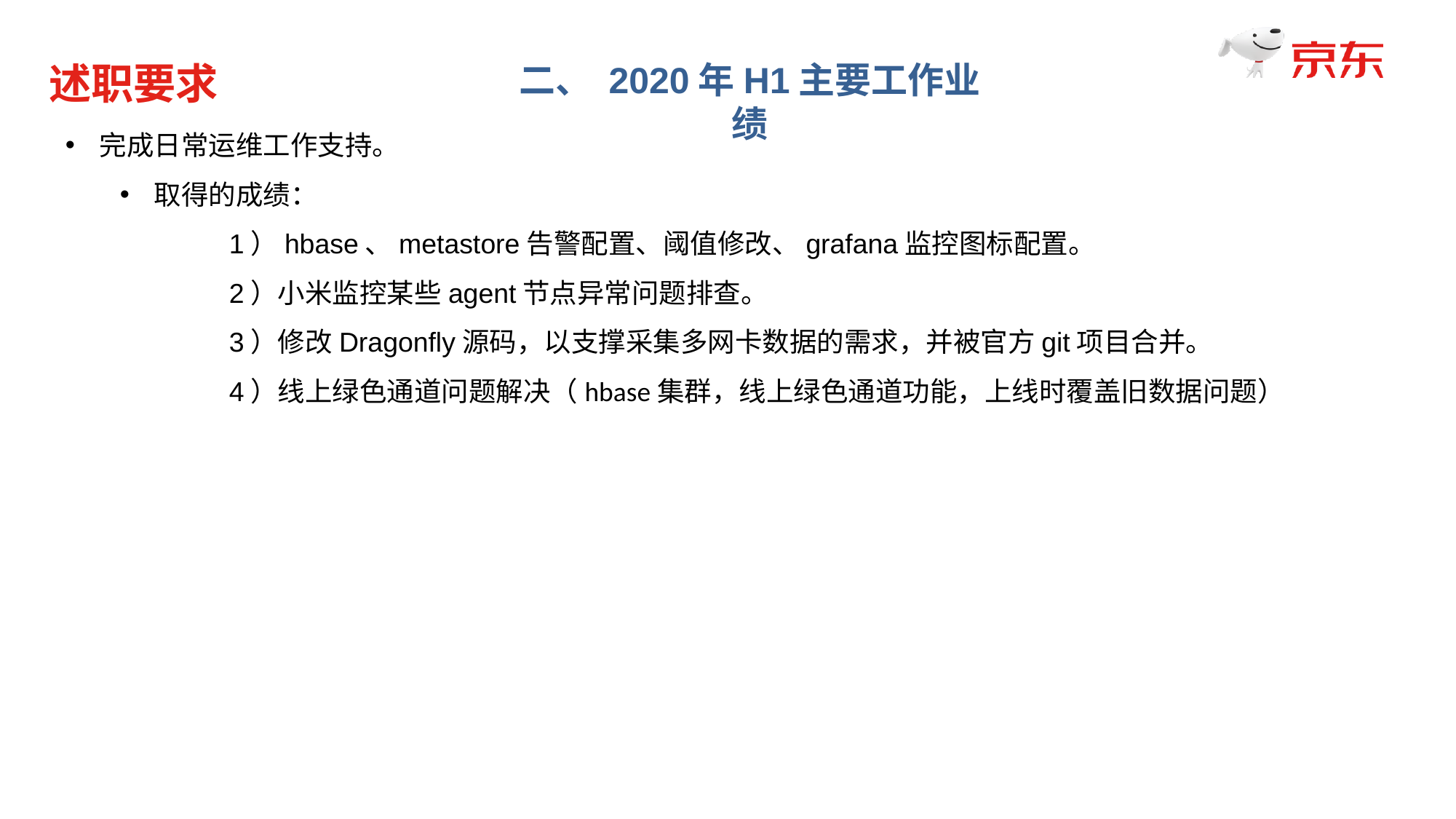

述职要求
二、 2020年H1主要工作业绩
完成日常运维工作支持。
取得的成绩：
	1）hbase、metastore告警配置、阈值修改、grafana监控图标配置。
	2）小米监控某些agent节点异常问题排查。
	3）修改Dragonfly源码，以支撑采集多网卡数据的需求，并被官方git项目合并。
	4）线上绿色通道问题解决（hbase集群，线上绿色通道功能，上线时覆盖旧数据问题）